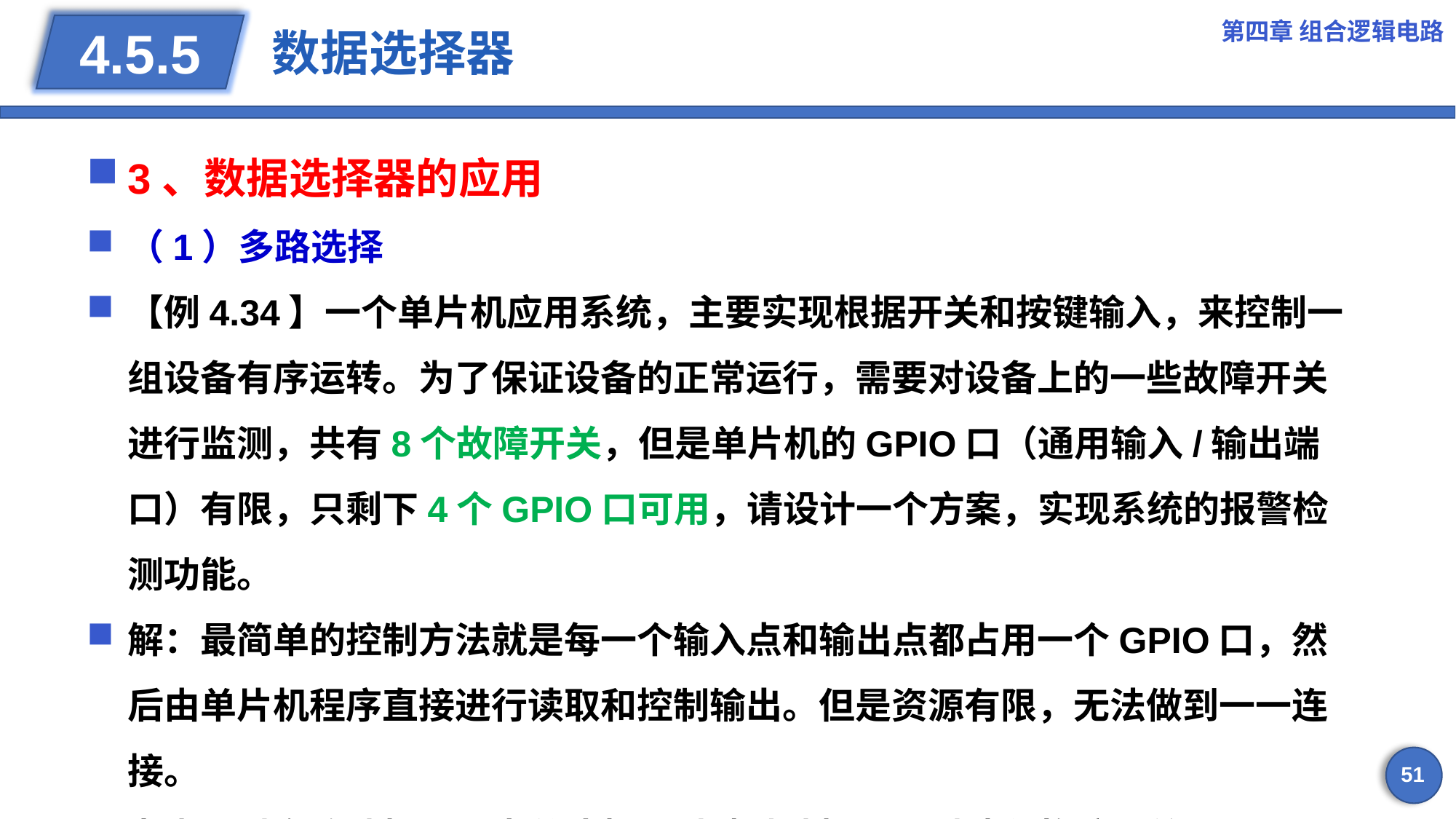

第四章 组合逻辑电路
# 数据选择器
4.5.5
3、数据选择器的应用
（1）多路选择
【例4.34】一个单片机应用系统，主要实现根据开关和按键输入，来控制一组设备有序运转。为了保证设备的正常运行，需要对设备上的一些故障开关进行监测，共有8个故障开关，但是单片机的GPIO口（通用输入/输出端口）有限，只剩下4个GPIO口可用，请设计一个方案，实现系统的报警检测功能。
解：最简单的控制方法就是每一个输入点和输出点都占用一个GPIO口，然后由单片机程序直接进行读取和控制输出。但是资源有限，无法做到一一连接。
考虑通过多路选择器，由单片机通过地址选择，分时读入故障开关。
51